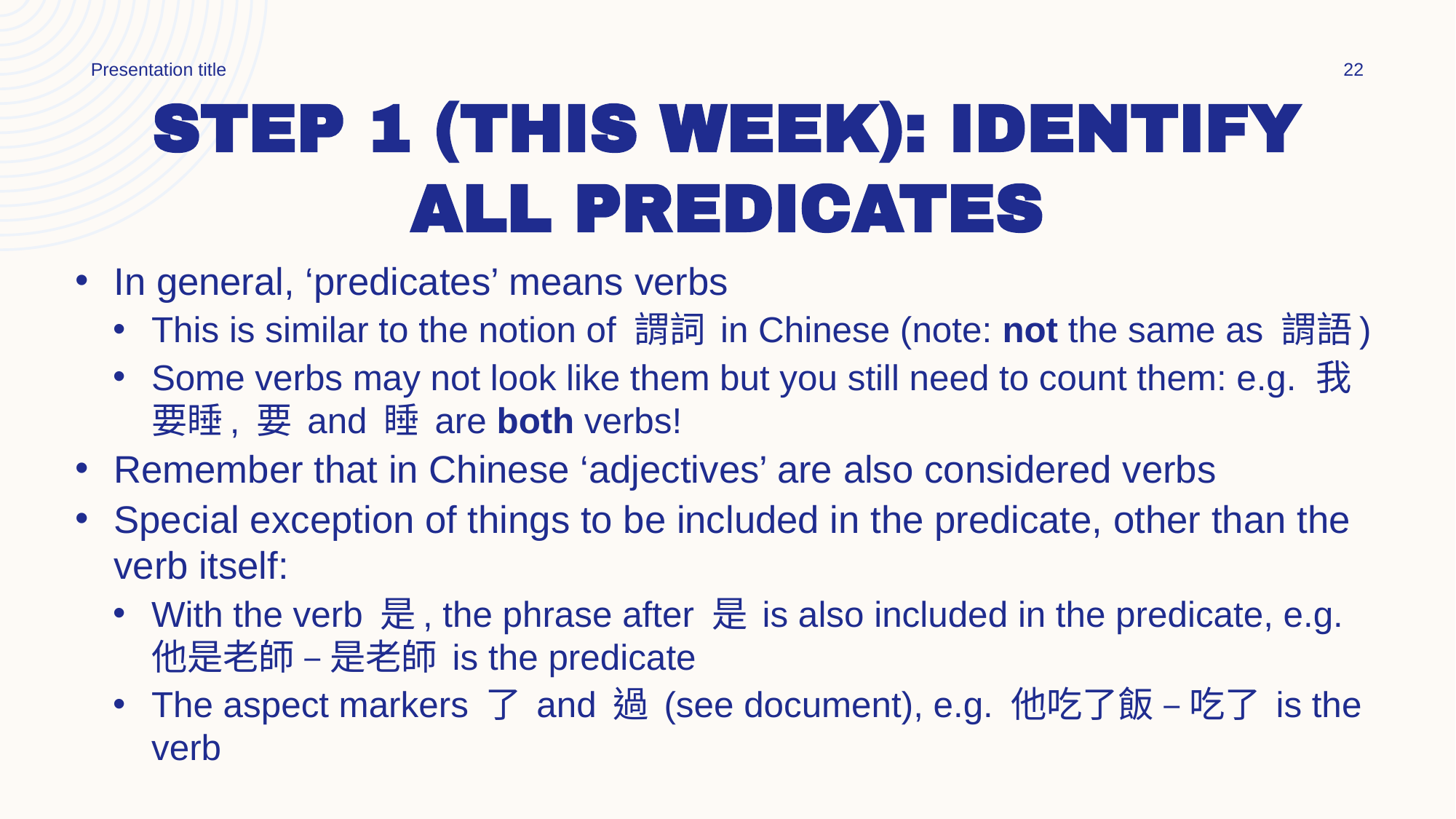

22
Presentation title
# Step 1 (this week): Identify all predicates
In general, ‘predicates’ means verbs
This is similar to the notion of 謂詞 in Chinese (note: not the same as 謂語)
Some verbs may not look like them but you still need to count them: e.g. 我要睡, 要 and 睡 are both verbs!
Remember that in Chinese ‘adjectives’ are also considered verbs
Special exception of things to be included in the predicate, other than the verb itself:
With the verb 是, the phrase after 是 is also included in the predicate, e.g. 他是老師 – 是老師 is the predicate
The aspect markers 了 and 過 (see document), e.g. 他吃了飯 – 吃了 is the verb